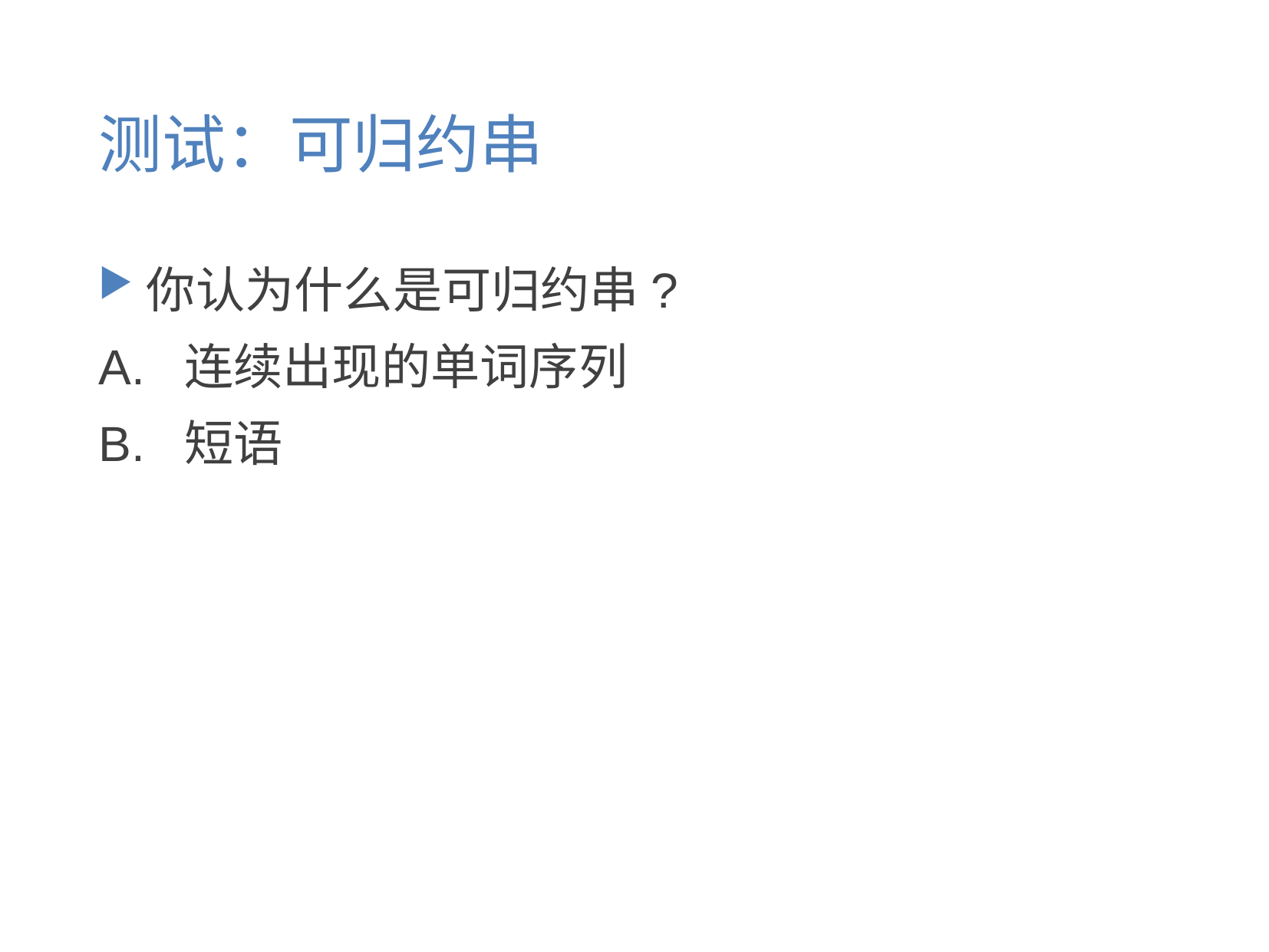

# 测试：可归约串
你认为什么是可归约串?
A.  连续出现的单词序列
B.  短语